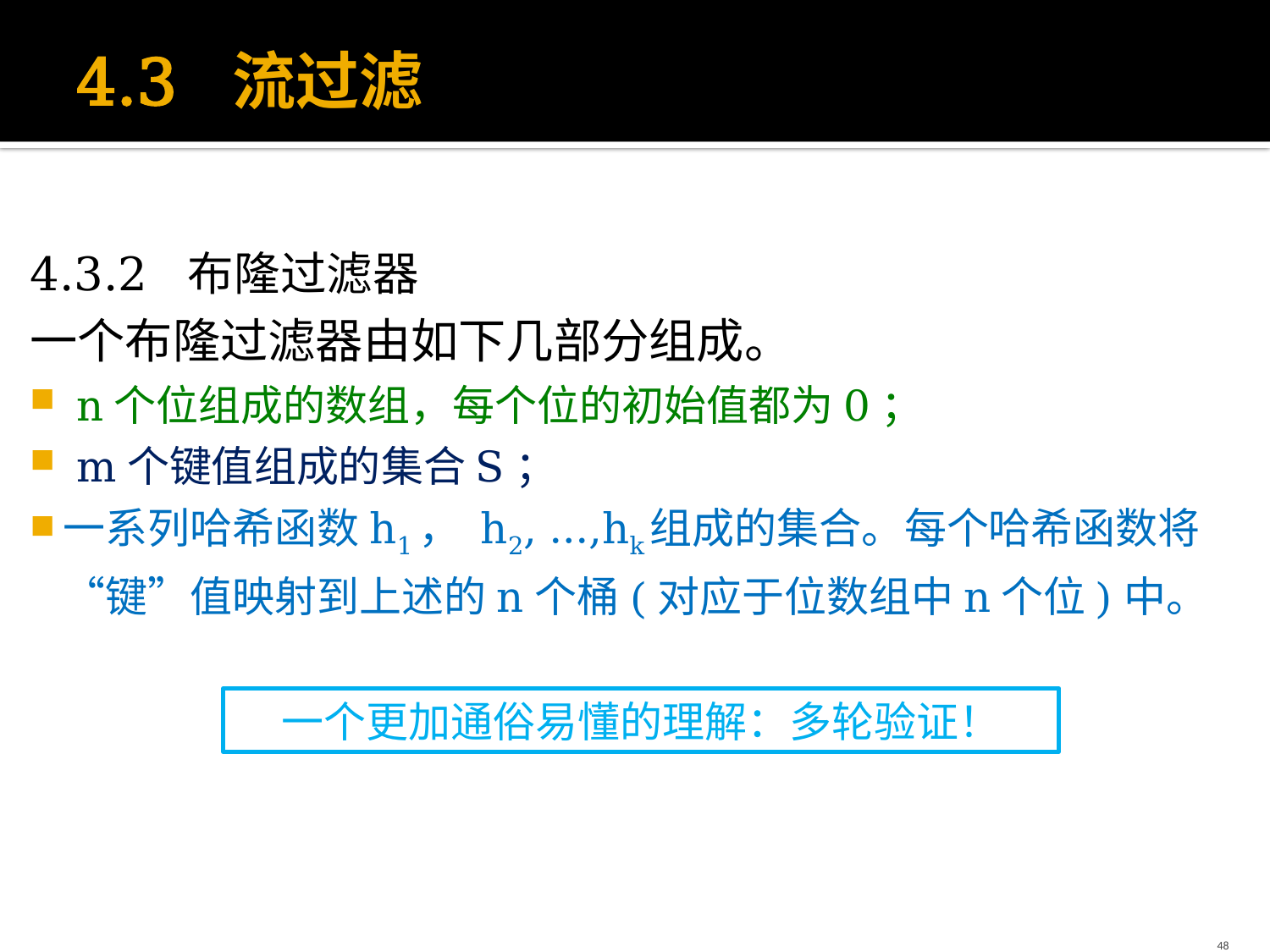

# 4.3  流过滤
4.3.2  布隆过滤器
一个布隆过滤器由如下几部分组成。
 n个位组成的数组，每个位的初始值都为0；
 m个键值组成的集合S；
一系列哈希函数h1， h2, …,hk组成的集合。每个哈希函数将“键”值映射到上述的n个桶(对应于位数组中n个位)中。
一个更加通俗易懂的理解：多轮验证！
48